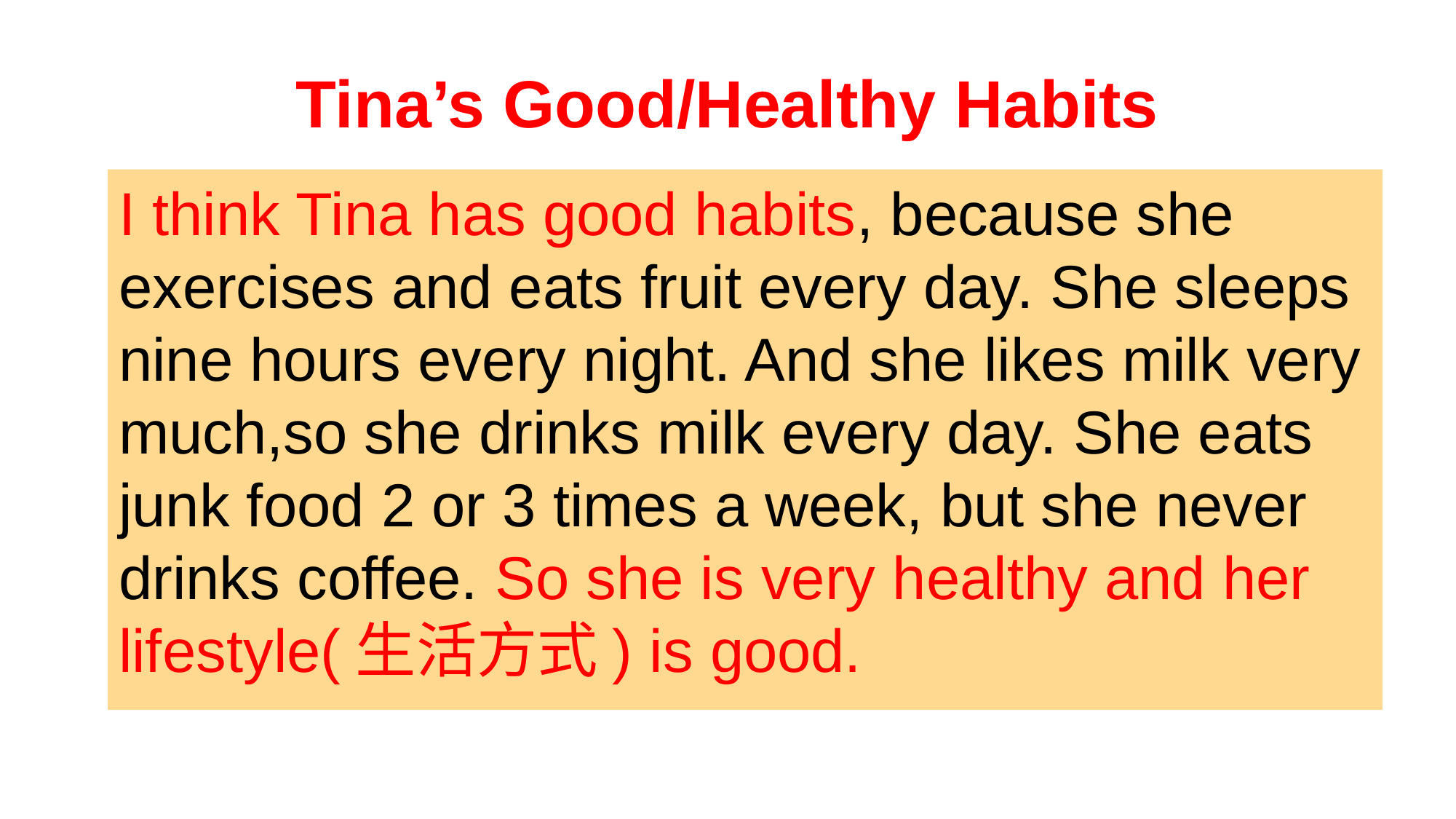

# Tina’s Good/Healthy Habits
I think Tina has good habits, because she exercises and eats fruit every day. She sleeps nine hours every night. And she likes milk very much,so she drinks milk every day. She eats junk food 2 or 3 times a week, but she never drinks coffee. So she is very healthy and her lifestyle(生活方式) is good.